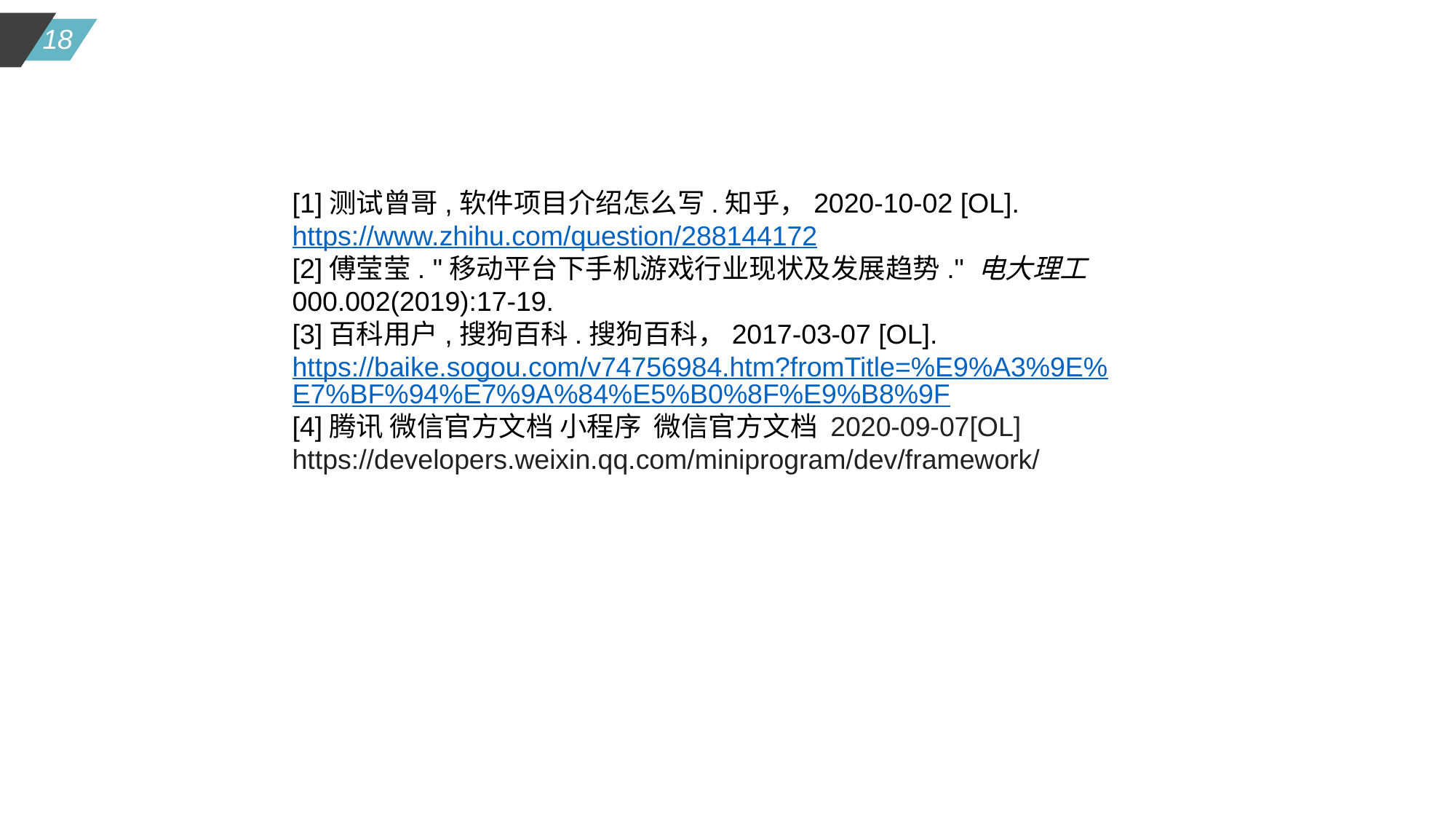

[1]测试曾哥,软件项目介绍怎么写.知乎，2020-10-02 [OL].
https://www.zhihu.com/question/288144172
[2]傅莹莹. "移动平台下手机游戏行业现状及发展趋势." 电大理工 000.002(2019):17-19.
[3]百科用户,搜狗百科.搜狗百科，2017-03-07 [OL].
https://baike.sogou.com/v74756984.htm?fromTitle=%E9%A3%9E%E7%BF%94%E7%9A%84%E5%B0%8F%E9%B8%9F
[4]腾讯 微信官方文档 小程序  微信官方文档 2020-09-07[OL]
https://developers.weixin.qq.com/miniprogram/dev/framework/